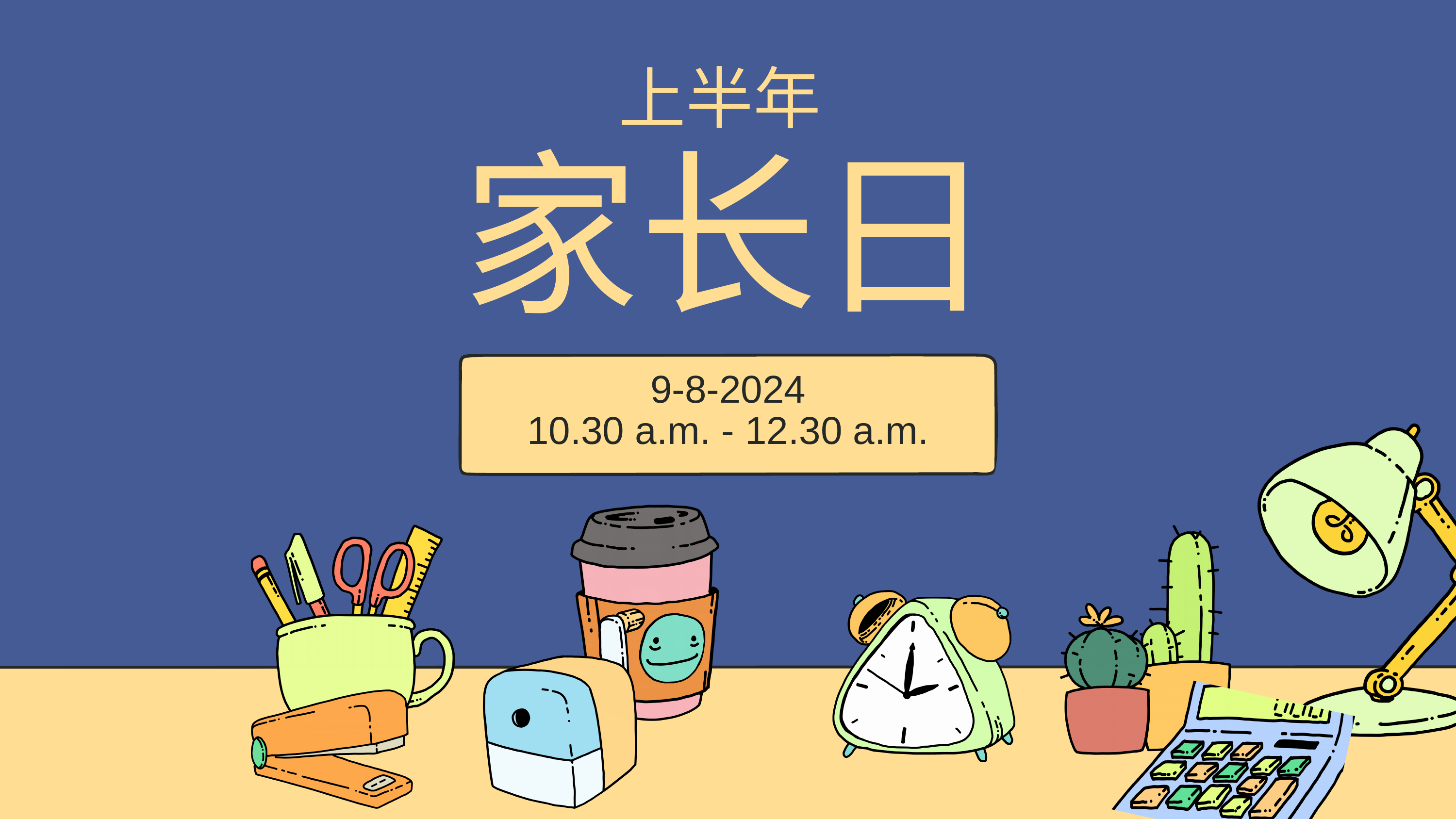

上半年
家长日

9-8-2024
10.30 a.m. - 12.30 a.m.